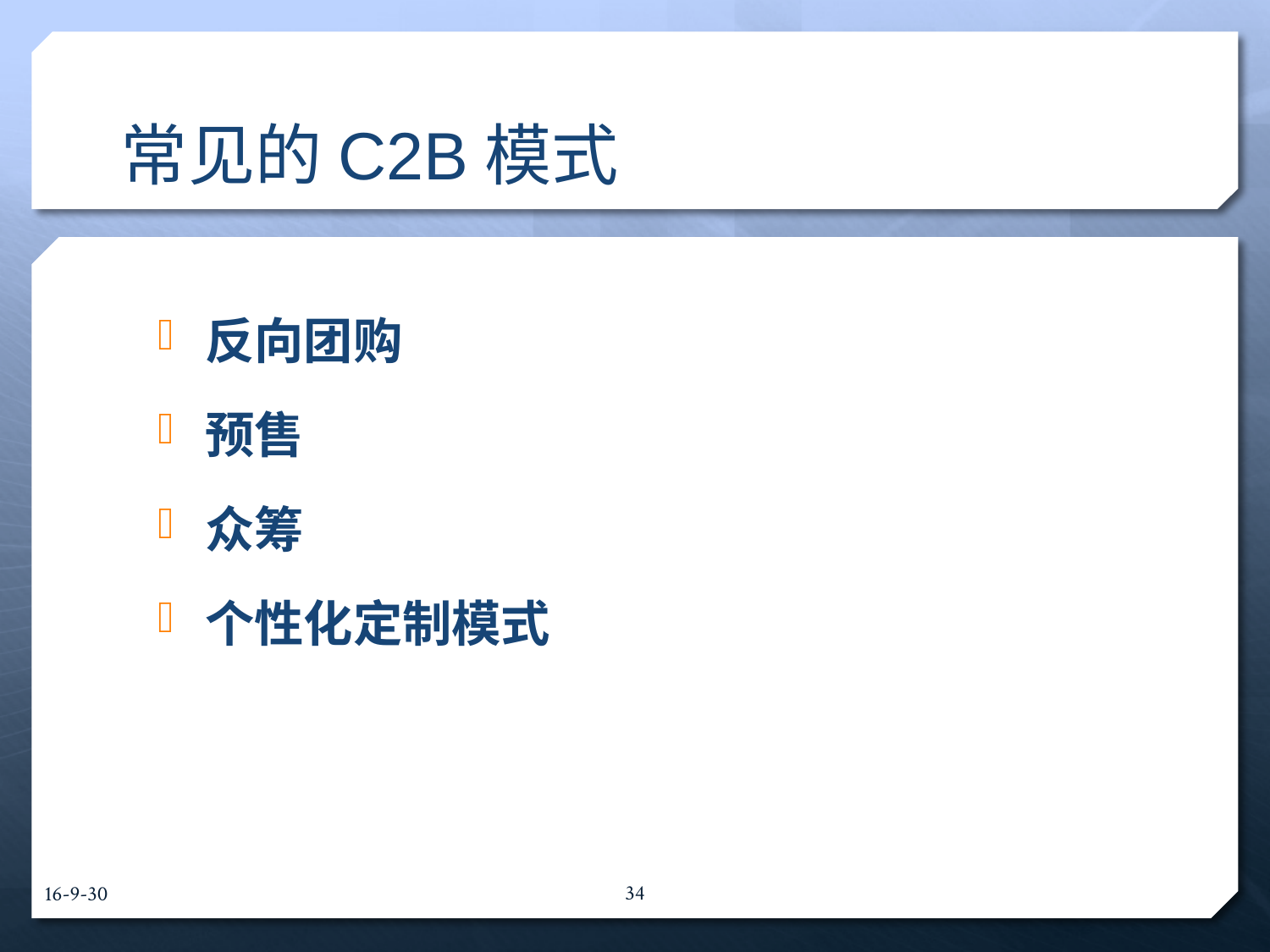

# 常见的C2B模式
反向团购
预售
众筹
个性化定制模式
16-9-30
34